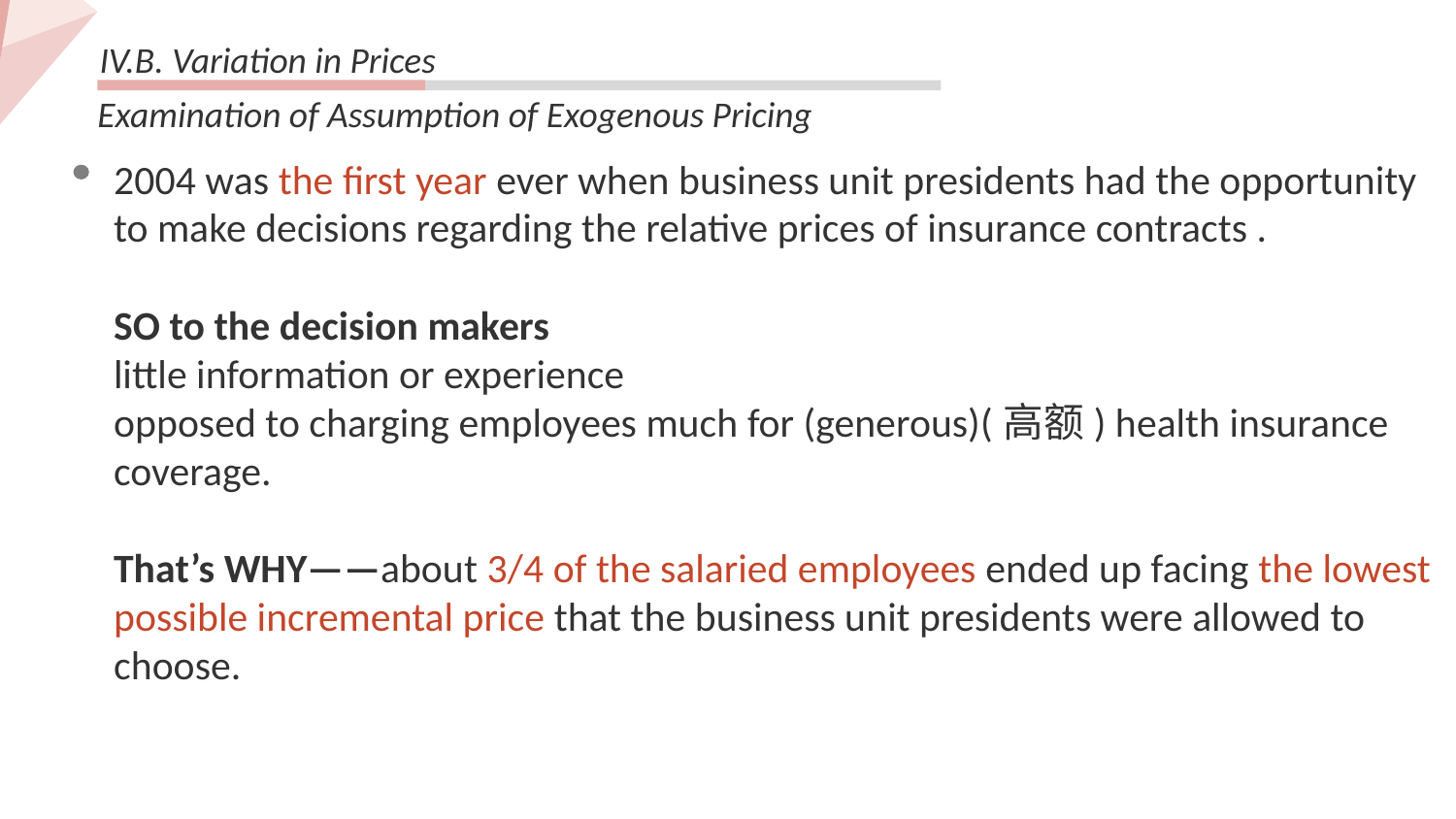

IV.B. Variation in Prices

Examination of Assumption of Exogenous Pricing
2004 was the first year ever when business unit presidents had the opportunity to make decisions regarding the relative prices of insurance contracts .

SO to the decision makers
little information or experience
opposed to charging employees much for (generous)(高额) health insurance coverage.

That’s WHY——about 3/4 of the salaried employees ended up facing the lowest possible incremental price that the business unit presidents were allowed to choose.

TOPIC HEAER ONE
We have many PowerPoint templates that has bee specifically designed.